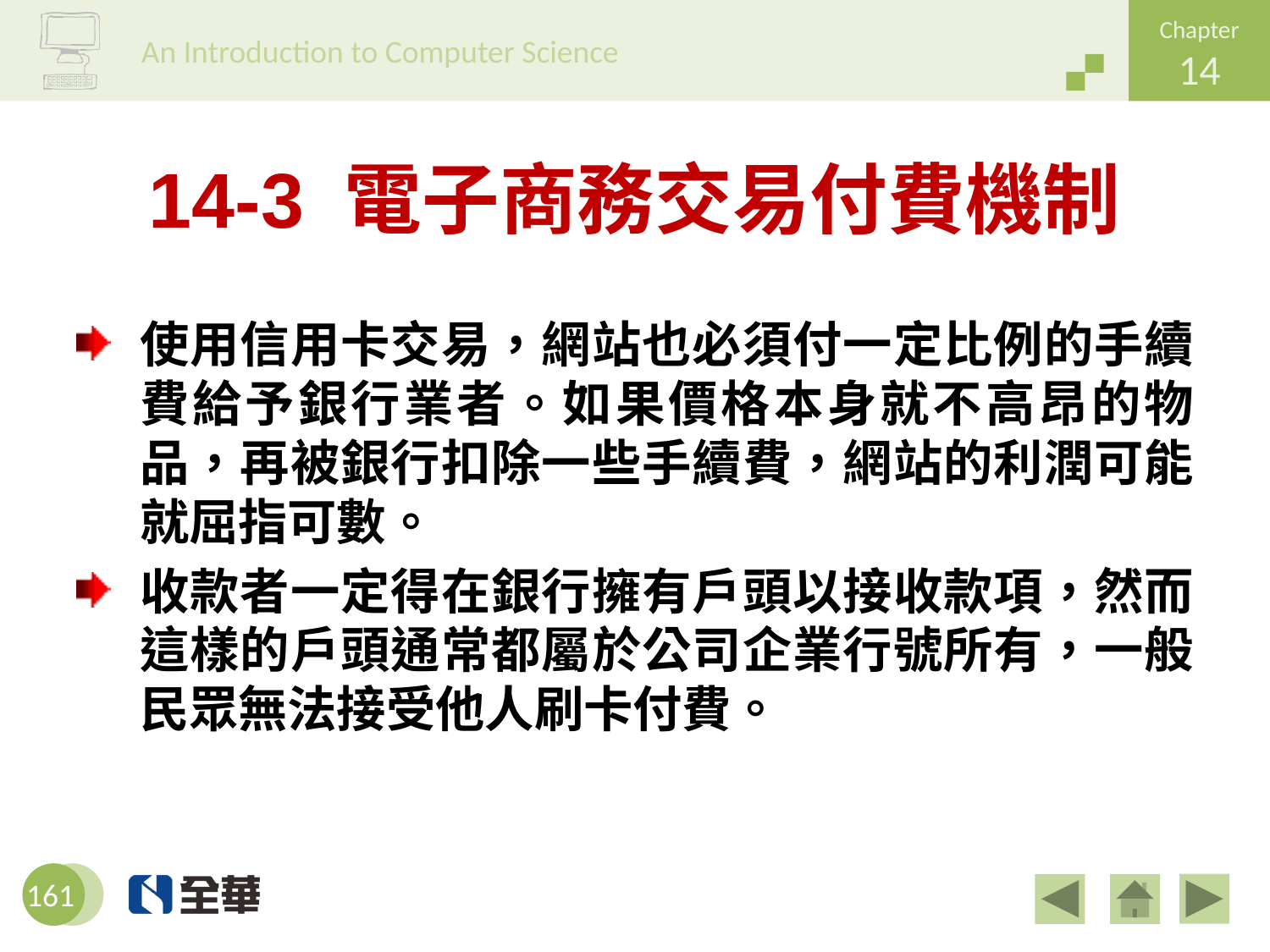

# 14-3 電子商務交易付費機制
使用信用卡交易，網站也必須付一定比例的手續費給予銀行業者。如果價格本身就不高昂的物品，再被銀行扣除一些手續費，網站的利潤可能就屈指可數。
收款者一定得在銀行擁有戶頭以接收款項，然而這樣的戶頭通常都屬於公司企業行號所有，一般民眾無法接受他人刷卡付費。